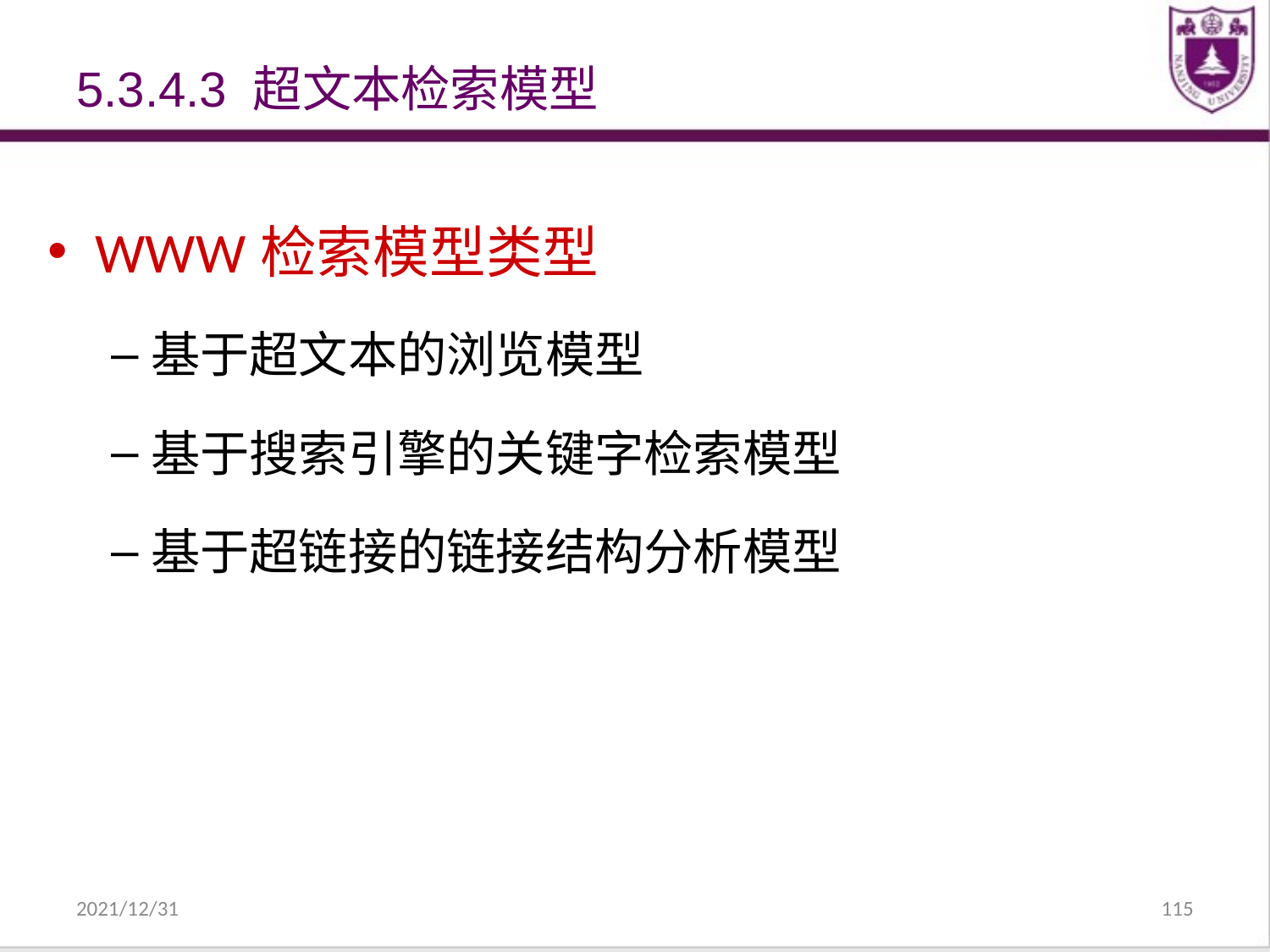

# 5.3.4.3 超文本检索模型
WWW检索模型类型
基于超文本的浏览模型
基于搜索引擎的关键字检索模型
基于超链接的链接结构分析模型
2021/12/31
115